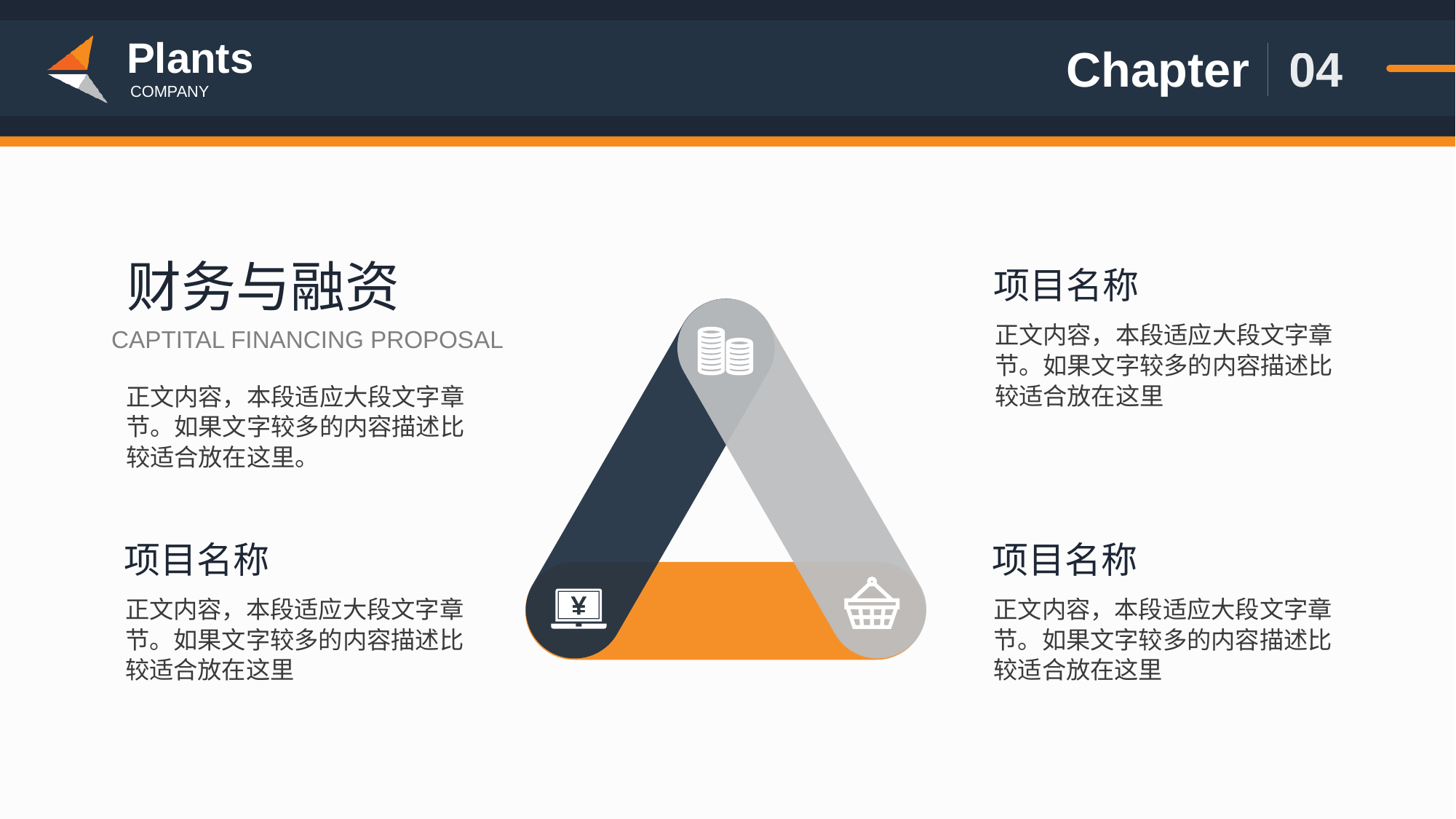

04
财务与融资
CAPTITAL FINANCING PROPOSAL
项目名称

正文内容，本段适应大段文字章节。如果文字较多的内容描述比较适合放在这里
正文内容，本段适应大段文字章节。如果文字较多的内容描述比较适合放在这里。
项目名称
项目名称
正文内容，本段适应大段文字章节。如果文字较多的内容描述比较适合放在这里
正文内容，本段适应大段文字章节。如果文字较多的内容描述比较适合放在这里